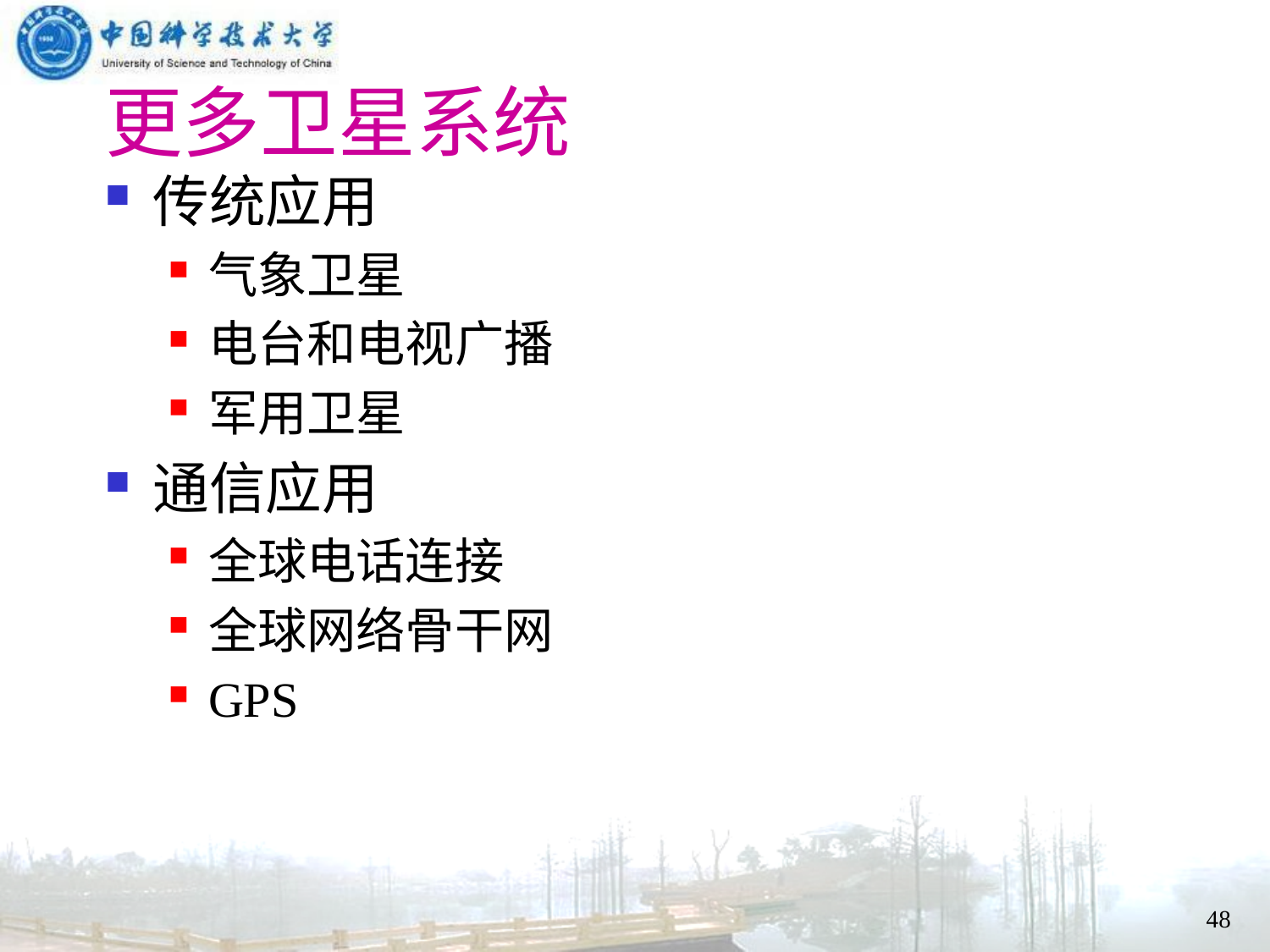

# 更多卫星系统
传统应用
气象卫星
电台和电视广播
军用卫星
通信应用
全球电话连接
全球网络骨干网
GPS
48